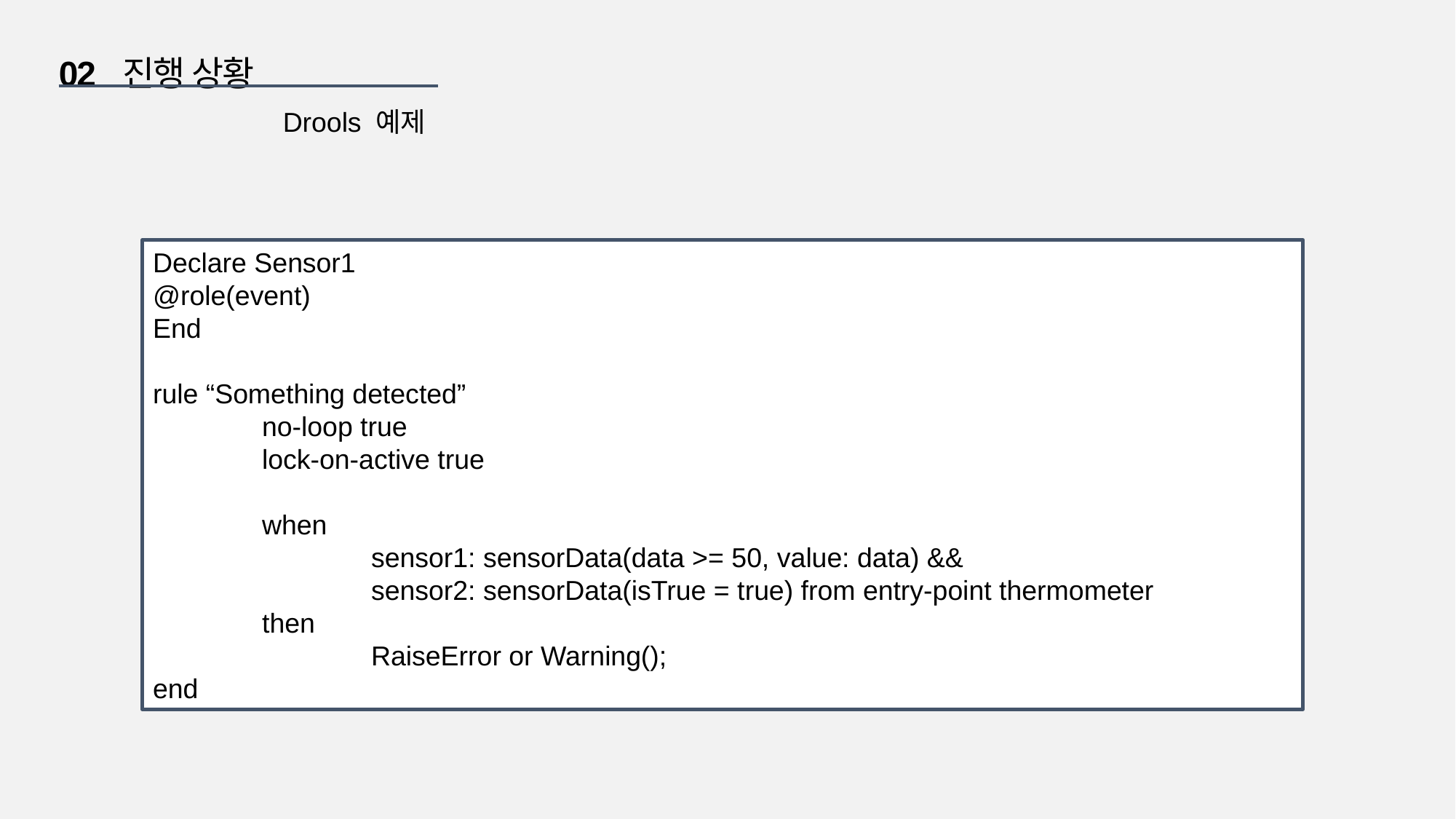

02  진행 상황
Drools 예제
Declare Sensor1
@role(event)
End

rule “Something detected”
	no-loop true
	lock-on-active true

	when
		sensor1: sensorData(data >= 50, value: data) &&
		sensor2: sensorData(isTrue = true) from entry-point thermometer
	then
		RaiseError or Warning();
end